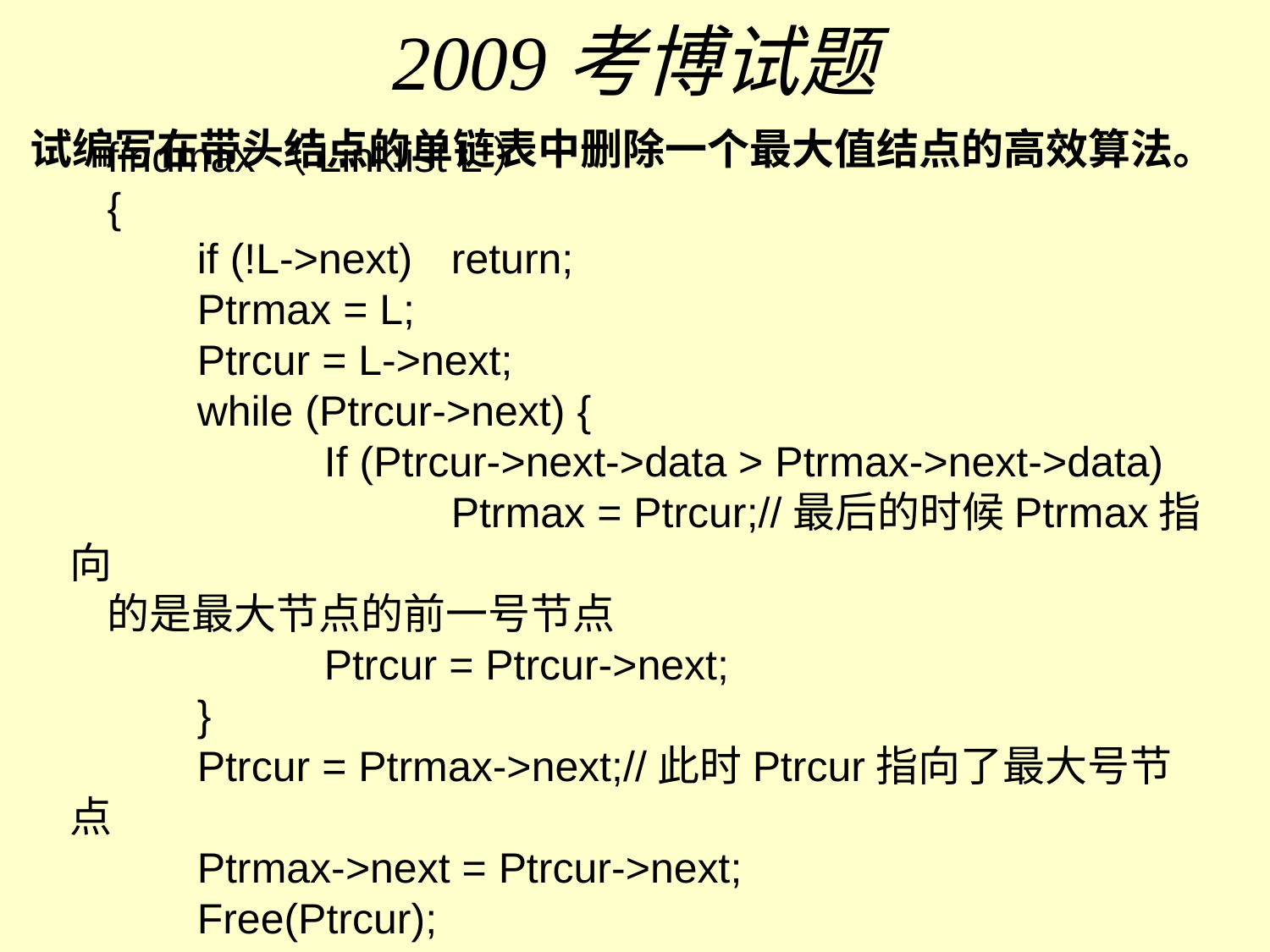

# 2009考博试题
试编写在带头结点的单链表中删除一个最大值结点的高效算法。
findmax（Linklist L）
{
	if (!L->next)	return;
	Ptrmax = L;
	Ptrcur = L->next;
	while (Ptrcur->next) {
		If (Ptrcur->next->data > Ptrmax->next->data)
			Ptrmax = Ptrcur;//最后的时候Ptrmax指向
的是最大节点的前一号节点
		Ptrcur = Ptrcur->next;
	}
	Ptrcur = Ptrmax->next;//此时Ptrcur指向了最大号节点
	Ptrmax->next = Ptrcur->next;
	Free(Ptrcur);
}